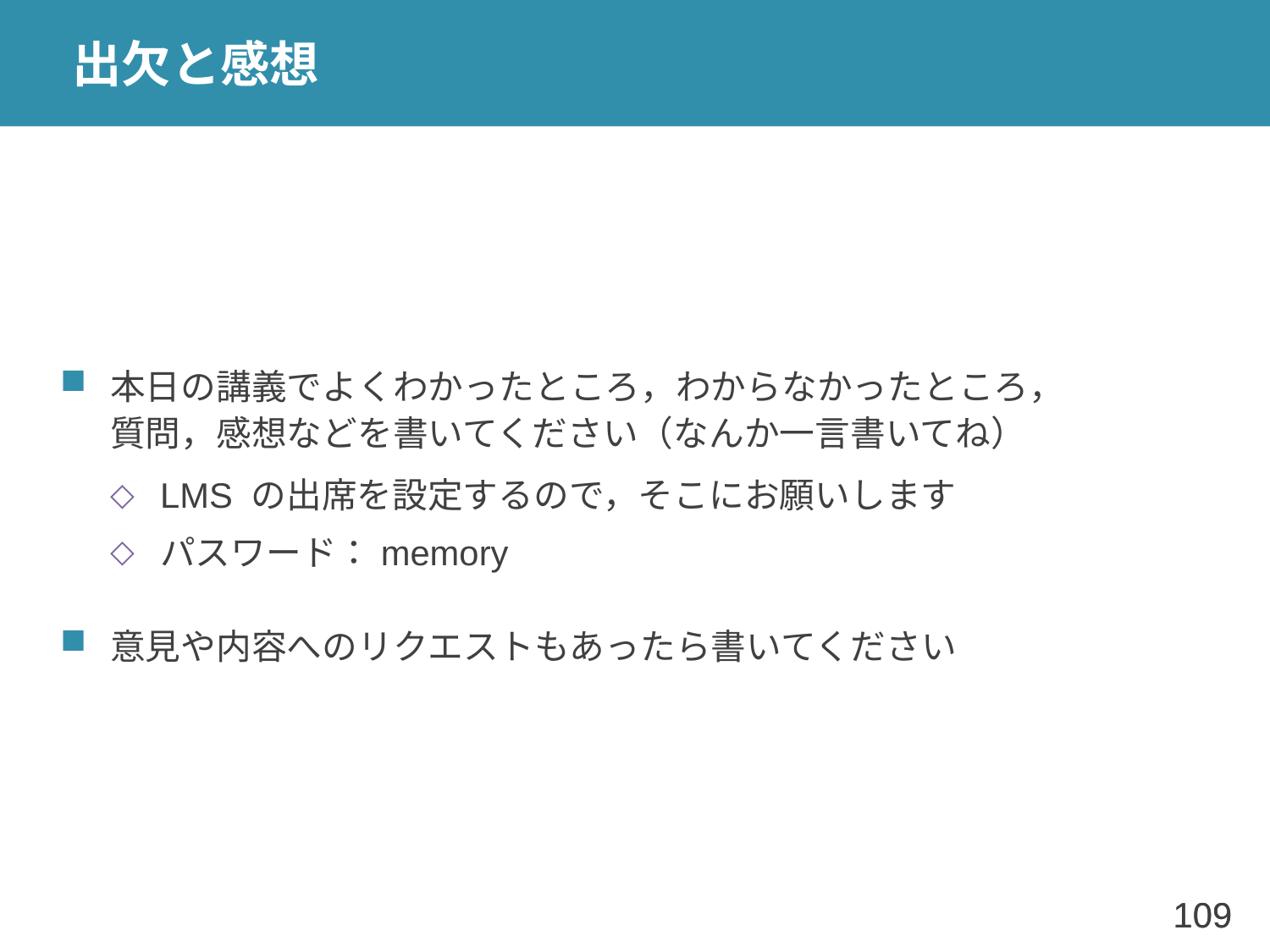

# 出欠と感想
本日の講義でよくわかったところ，わからなかったところ，
質問，感想などを書いてください（なんか一言書いてね）
LMS の出席を設定するので，そこにお願いします
パスワード：memory
意見や内容へのリクエストもあったら書いてください